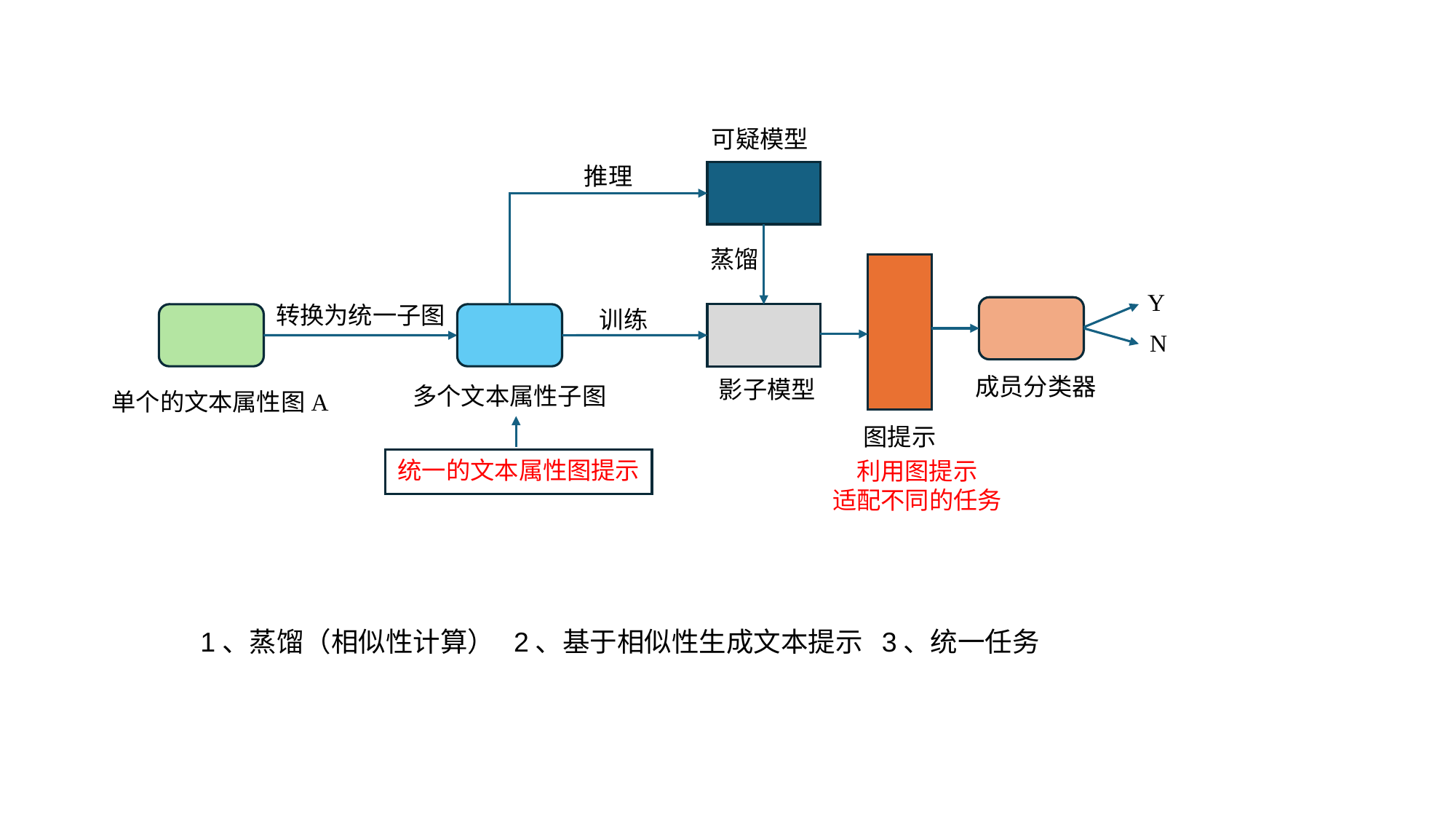

可疑模型
推理

蒸馏

Y
转换为统一子图

训练

N
成员分类器
影子模型
多个文本属性子图
单个的文本属性图A
图提示
统一的文本属性图提示

利用图提示
适配不同的任务
1、蒸馏（相似性计算）  2、基于相似性生成文本提示  3、统一任务